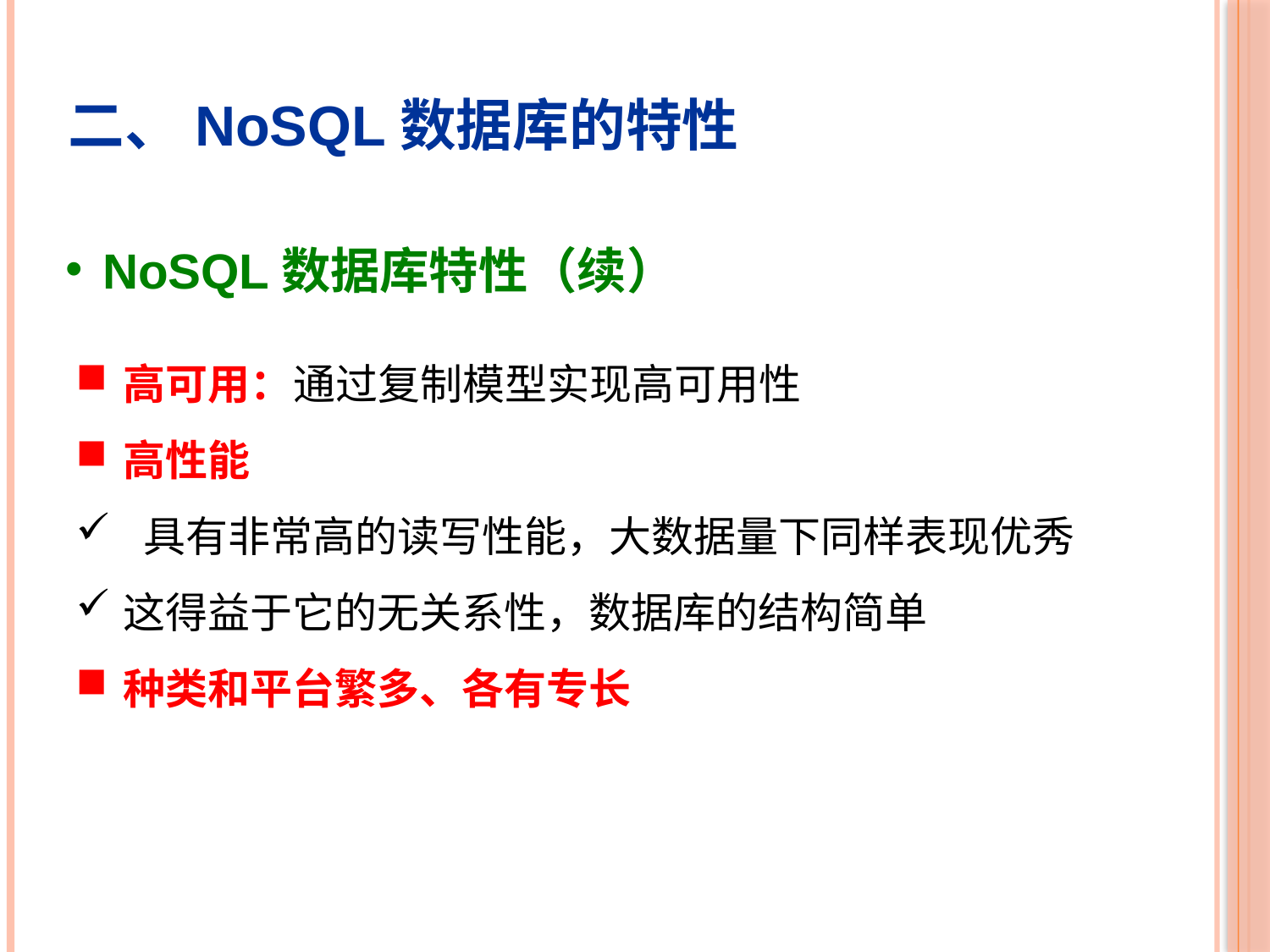

二、NoSQL数据库的特性
NoSQL数据库特性（续）
高可用：通过复制模型实现高可用性
高性能
 具有非常高的读写性能，大数据量下同样表现优秀
这得益于它的无关系性，数据库的结构简单
种类和平台繁多、各有专长